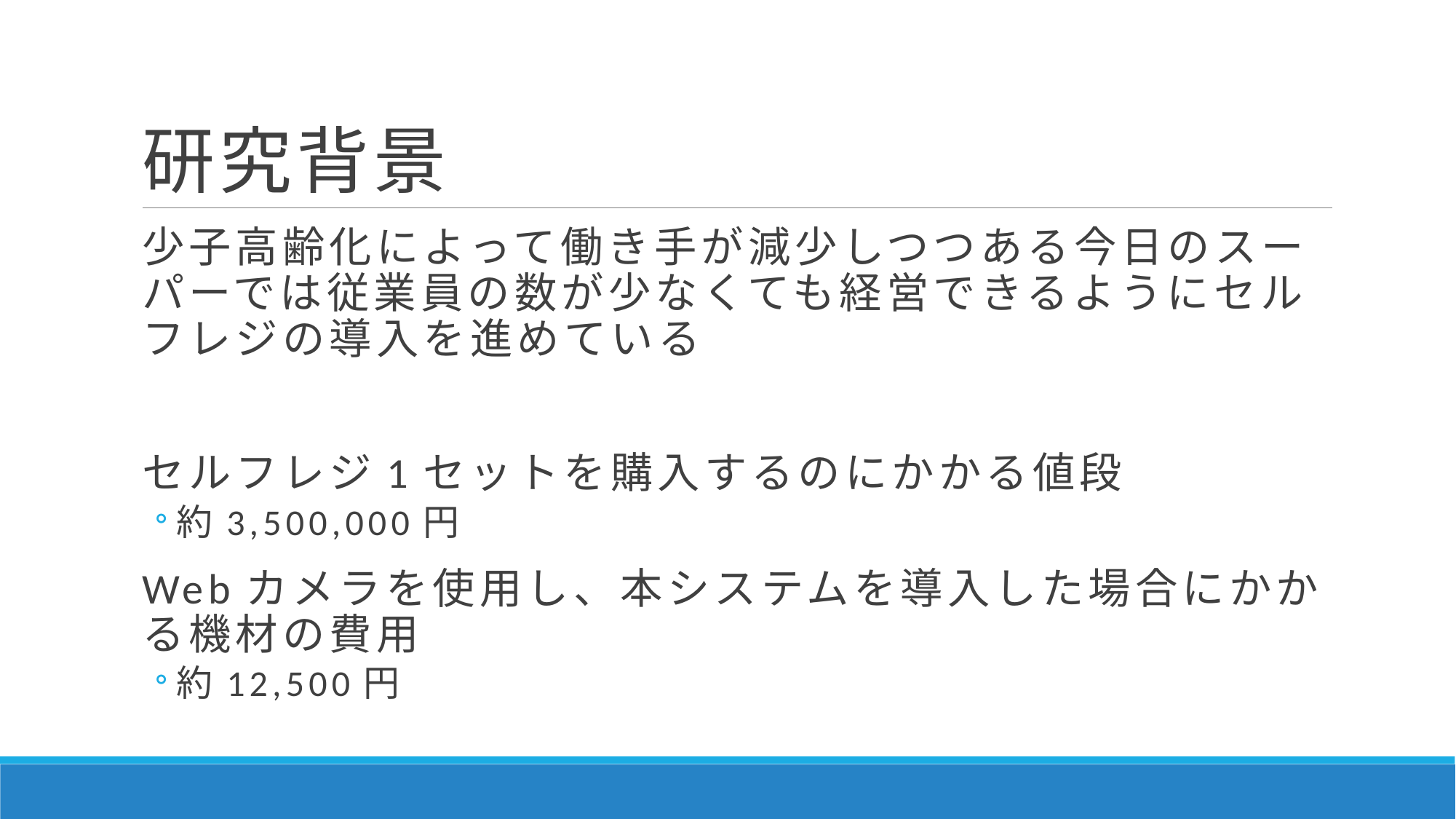

# 研究背景
少子高齢化によって働き手が減少しつつある今日のスーパーでは従業員の数が少なくても経営できるようにセルフレジの導入を進めている

セルフレジ1セットを購入するのにかかる値段
約3,500,000円
Webカメラを使用し、本システムを導入した場合にかかる機材の費用
約12,500円